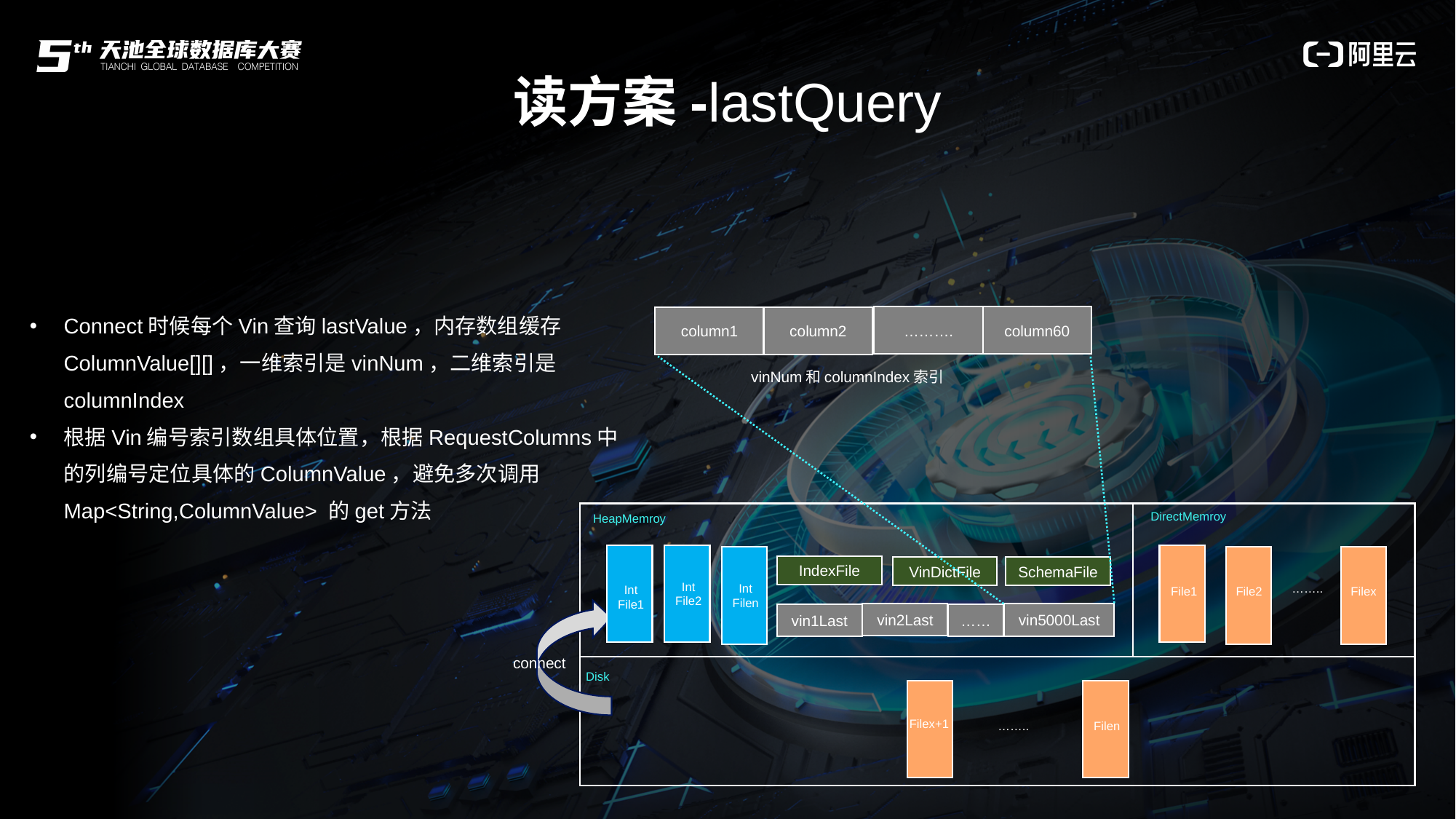

读方案-lastQuery
Connect时候每个Vin查询lastValue，内存数组缓存ColumnValue[][]，一维索引是vinNum，二维索引是columnIndex
根据Vin编号索引数组具体位置，根据RequestColumns中的列编号定位具体的ColumnValue，避免多次调用Map<String,ColumnValue> 的get方法
……….
column60
column1
column2
vinNum和columnIndex索引

DirectMemroy
HeapMemroy

IndexFile
VinDictFile
SchemaFile
Int
File2
Int
Filen
……..
Int
File1
File1
File2
Filex
vin2Last
vin5000Last
vin1Last
……

connect

Disk

Filex+1
……..
Filen